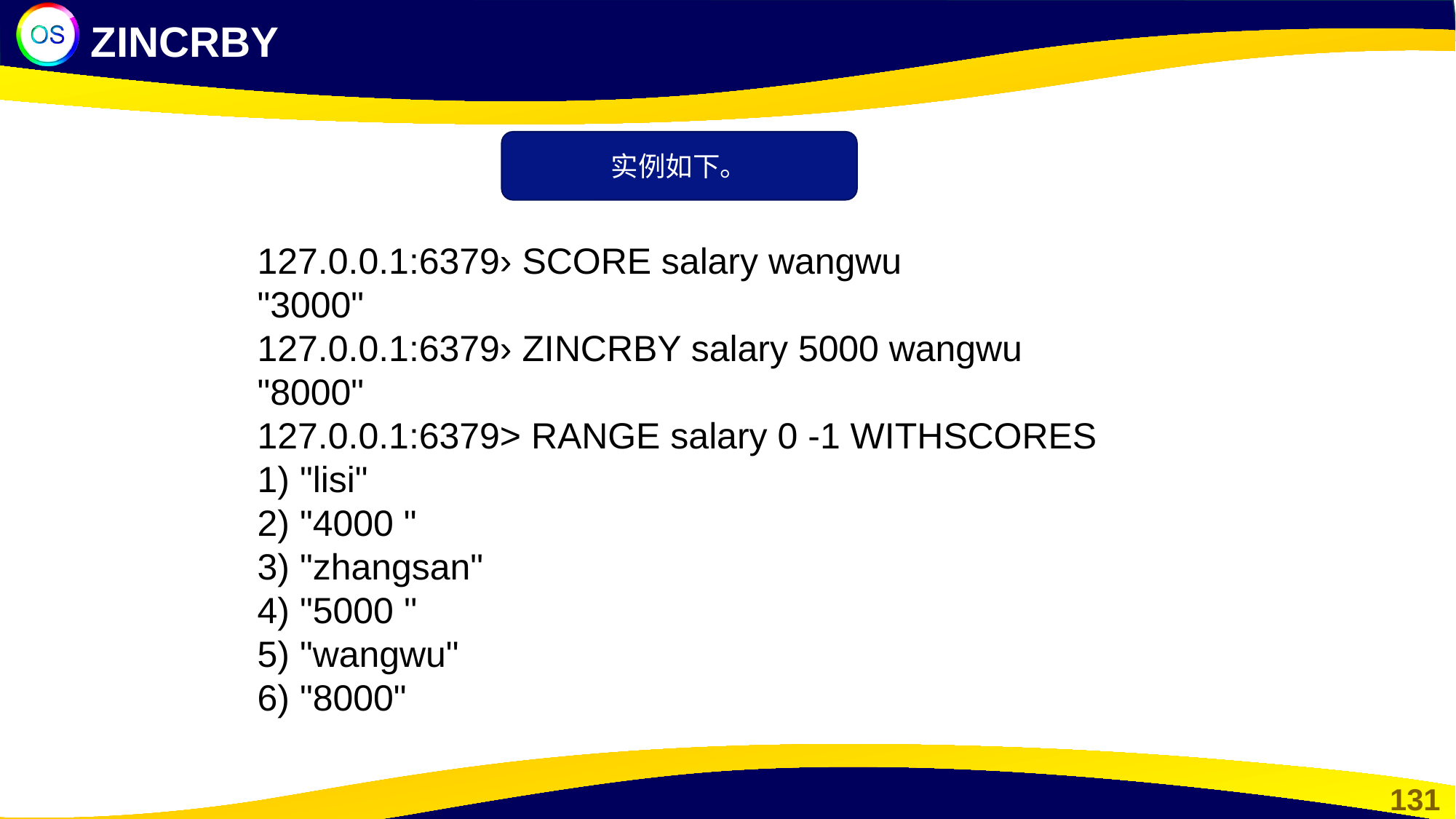

ZINCRBY
实例如下。
127.0.0.1:6379› SCORE salary wangwu
"3000"
127.0.0.1:6379› ZINCRBY salary 5000 wangwu
"8000"
127.0.0.1:6379> RANGE salary 0 -1 WITHSCORES
1) "lisi"
2) "4000 "
3) "zhangsan"
4) "5000 ''
5) "wangwu"
6) "8000"